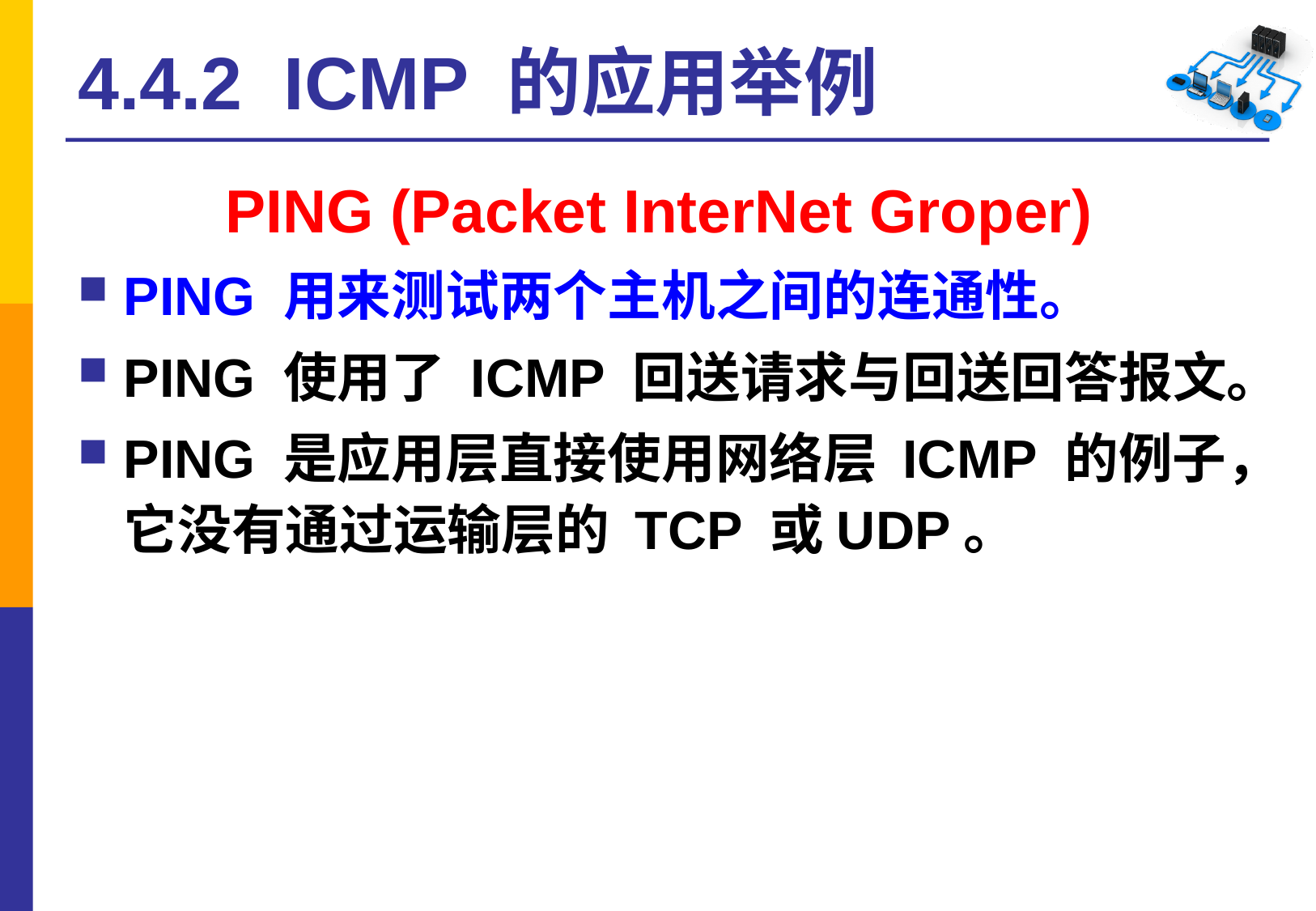

# 4.4.2  ICMP 的应用举例
PING (Packet InterNet Groper)
PING 用来测试两个主机之间的连通性。
PING 使用了 ICMP 回送请求与回送回答报文。
PING 是应用层直接使用网络层 ICMP 的例子，它没有通过运输层的 TCP 或UDP。